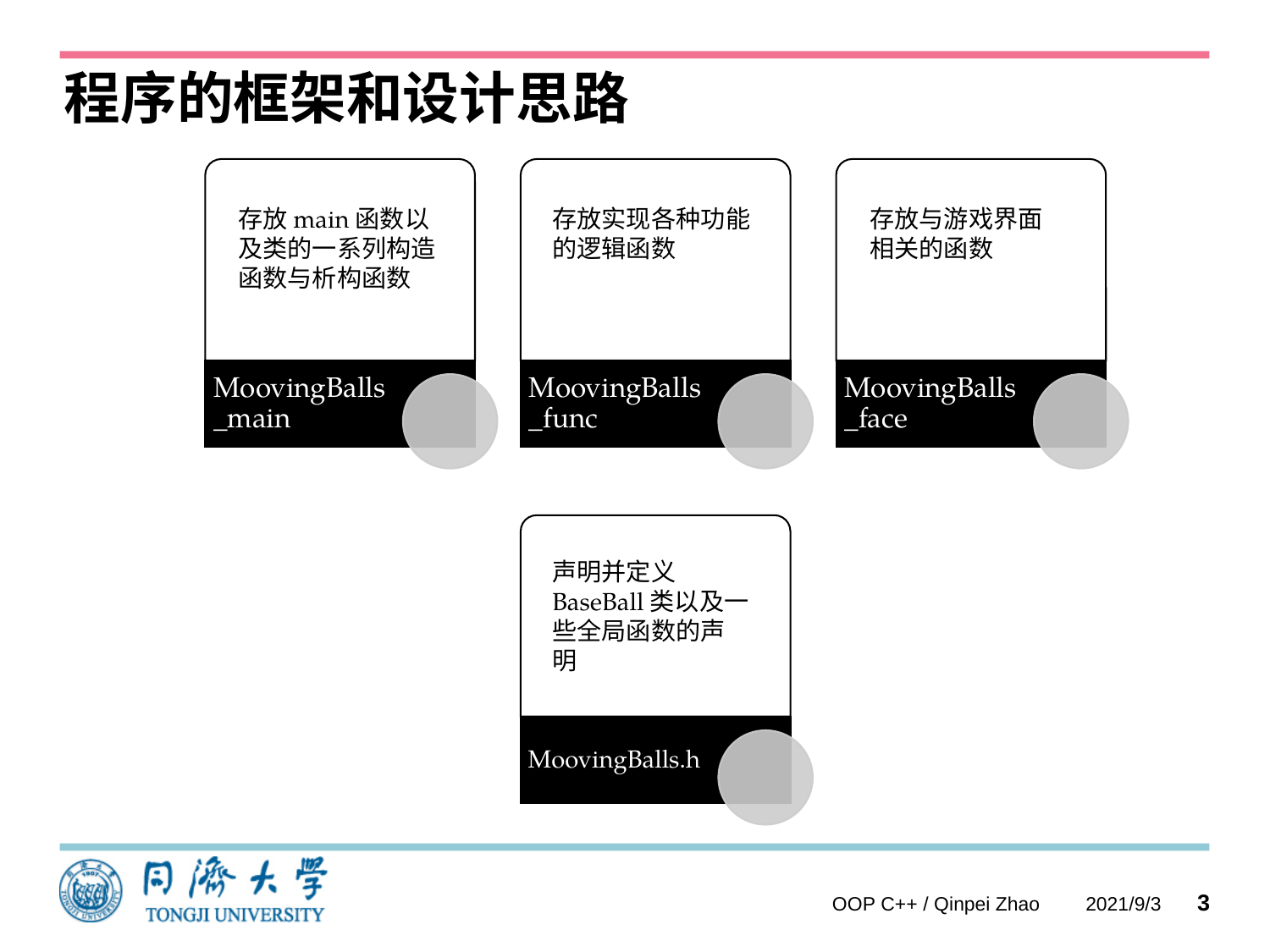

程序的框架和设计思路

MoovingBalls_main
MoovingBalls_func
MoovingBalls_face
MoovingBalls.h
存放实现各种功能的逻辑函数
存放与游戏界面相关的函数
存放main函数以及类的一系列构造函数与析构函数
声明并定义BaseBall类以及一些全局函数的声明
OOP C++ / Qinpei Zhao
2021/9/3
3